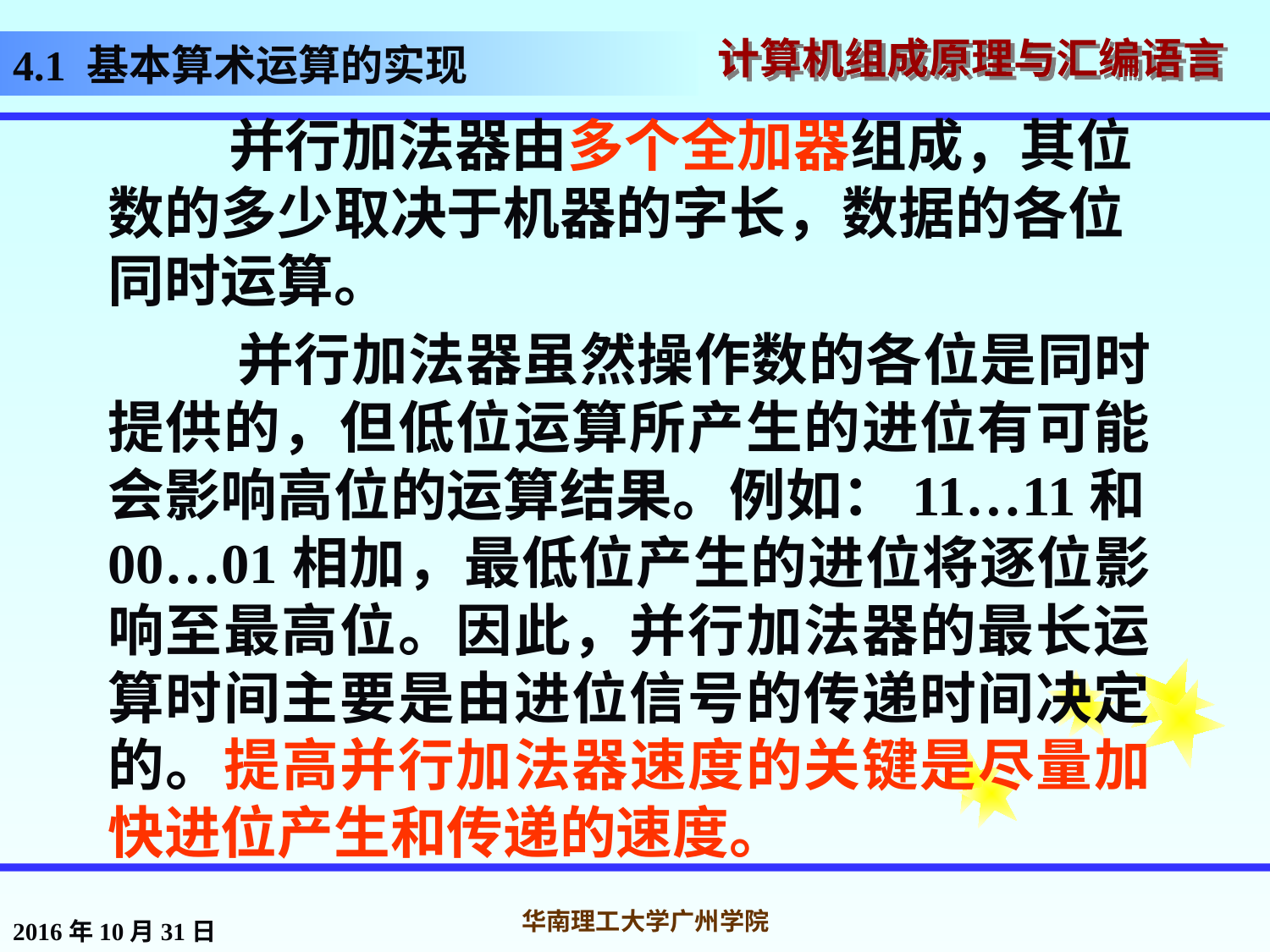

# 4.1 基本算术运算的实现
            并行加法器由多个全加器组成，其位数的多少取决于机器的字长，数据的各位同时运算。
            并行加法器虽然操作数的各位是同时提供的，但低位运算所产生的进位有可能会影响高位的运算结果。例如：11…11和00…01相加，最低位产生的进位将逐位影响至最高位。因此，并行加法器的最长运算时间主要是由进位信号的传递时间决定的。提高并行加法器速度的关键是尽量加快进位产生和传递的速度。
2016年10月31日
华南理工大学广州学院